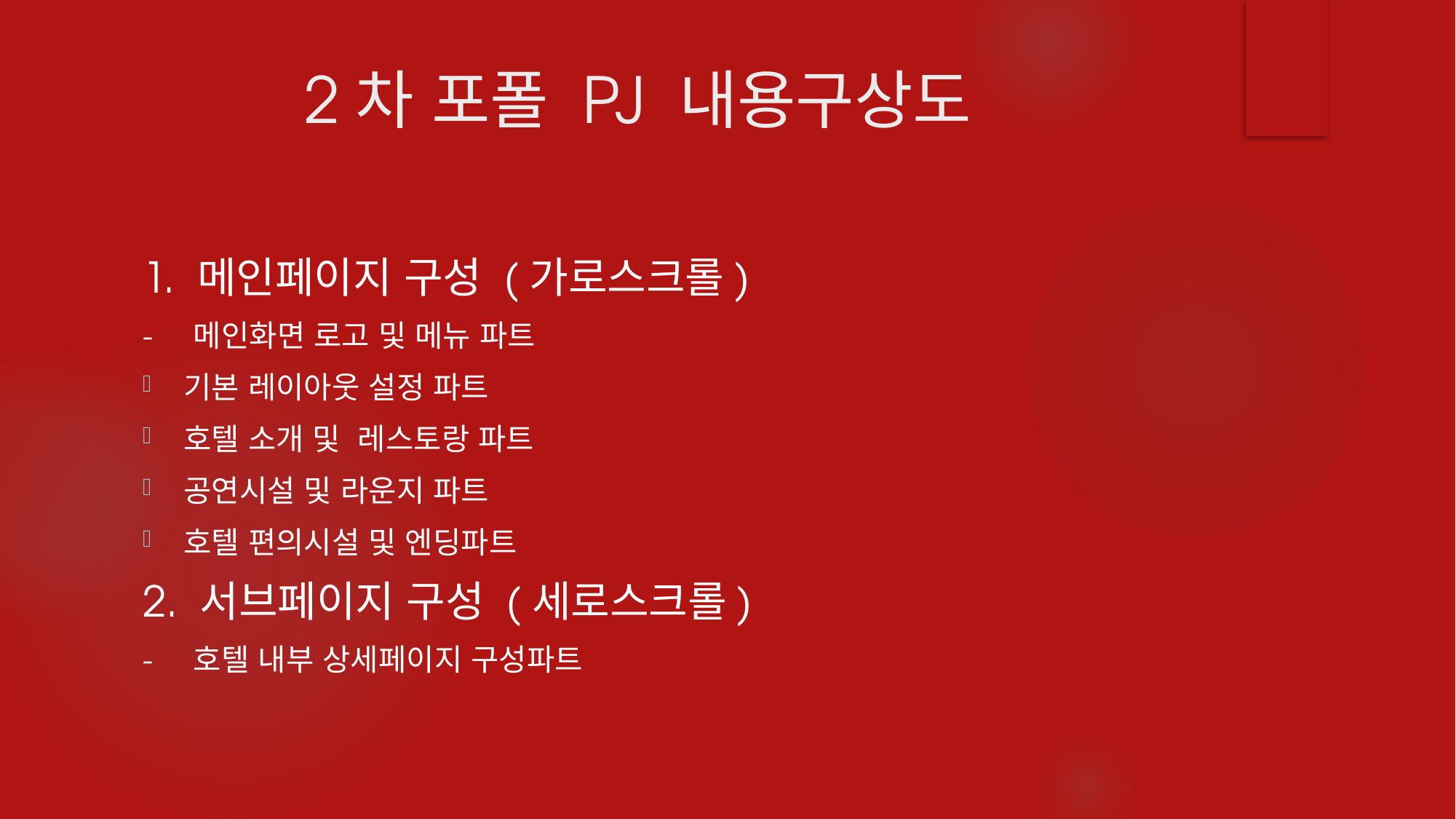

# 2차 포폴 PJ 내용구상도
1. 메인페이지 구성 (가로스크롤)
-    메인화면 로고 및 메뉴 파트
기본 레이아웃 설정 파트
호텔 소개 및  레스토랑 파트
공연시설 및 라운지 파트
호텔 편의시설 및 엔딩파트
2. 서브페이지 구성 (세로스크롤)
-    호텔 내부 상세페이지 구성파트